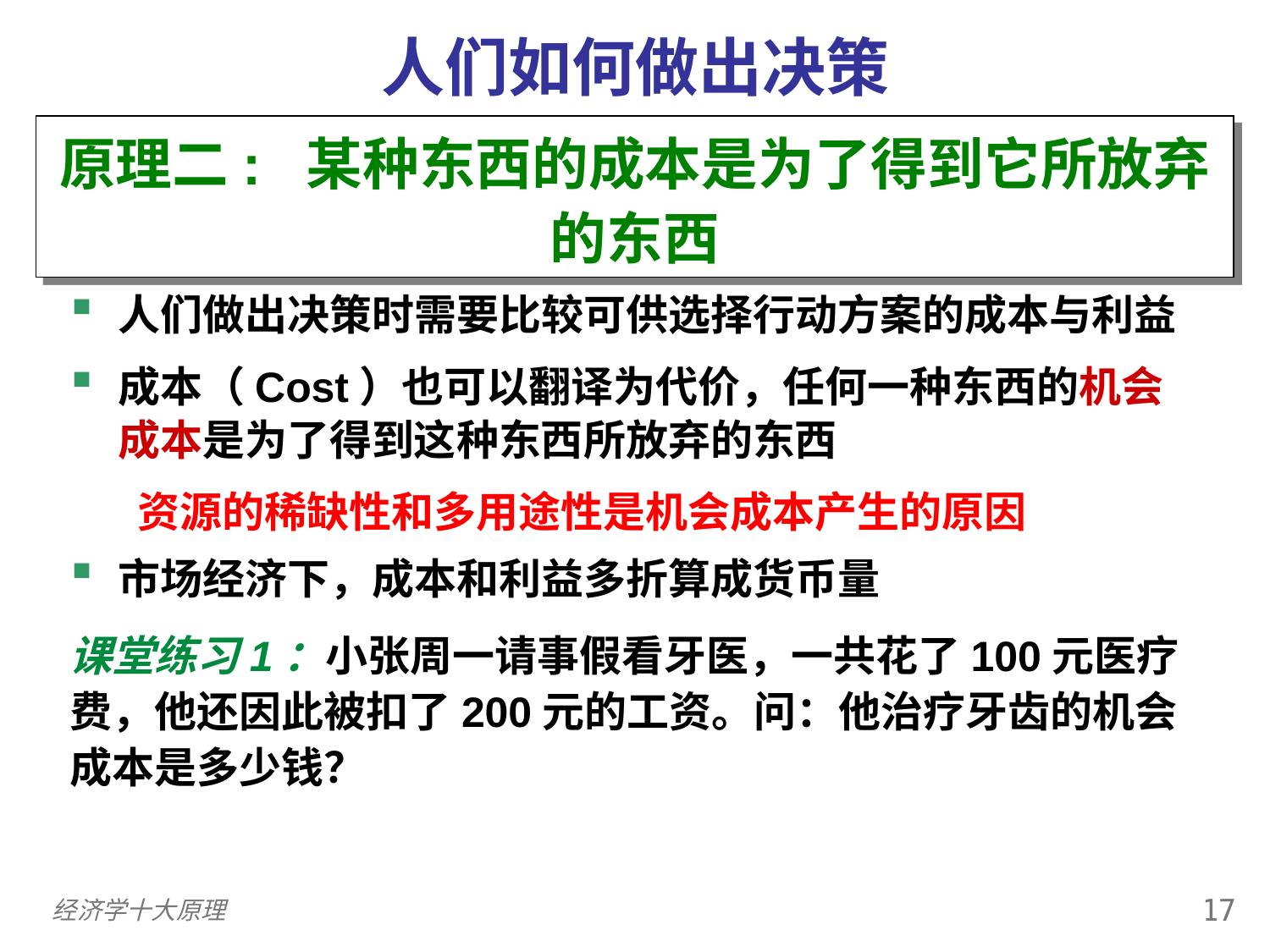

人们如何做出决策
原理二:  某种东西的成本是为了得到它所放弃的东西
人们做出决策时需要比较可供选择行动方案的成本与利益
成本（Cost）也可以翻译为代价，任何一种东西的机会成本是为了得到这种东西所放弃的东西
      资源的稀缺性和多用途性是机会成本产生的原因
市场经济下，成本和利益多折算成货币量
课堂练习1：小张周一请事假看牙医，一共花了100元医疗费，他还因此被扣了200元的工资。问：他治疗牙齿的机会成本是多少钱？

17
经济学十大原理